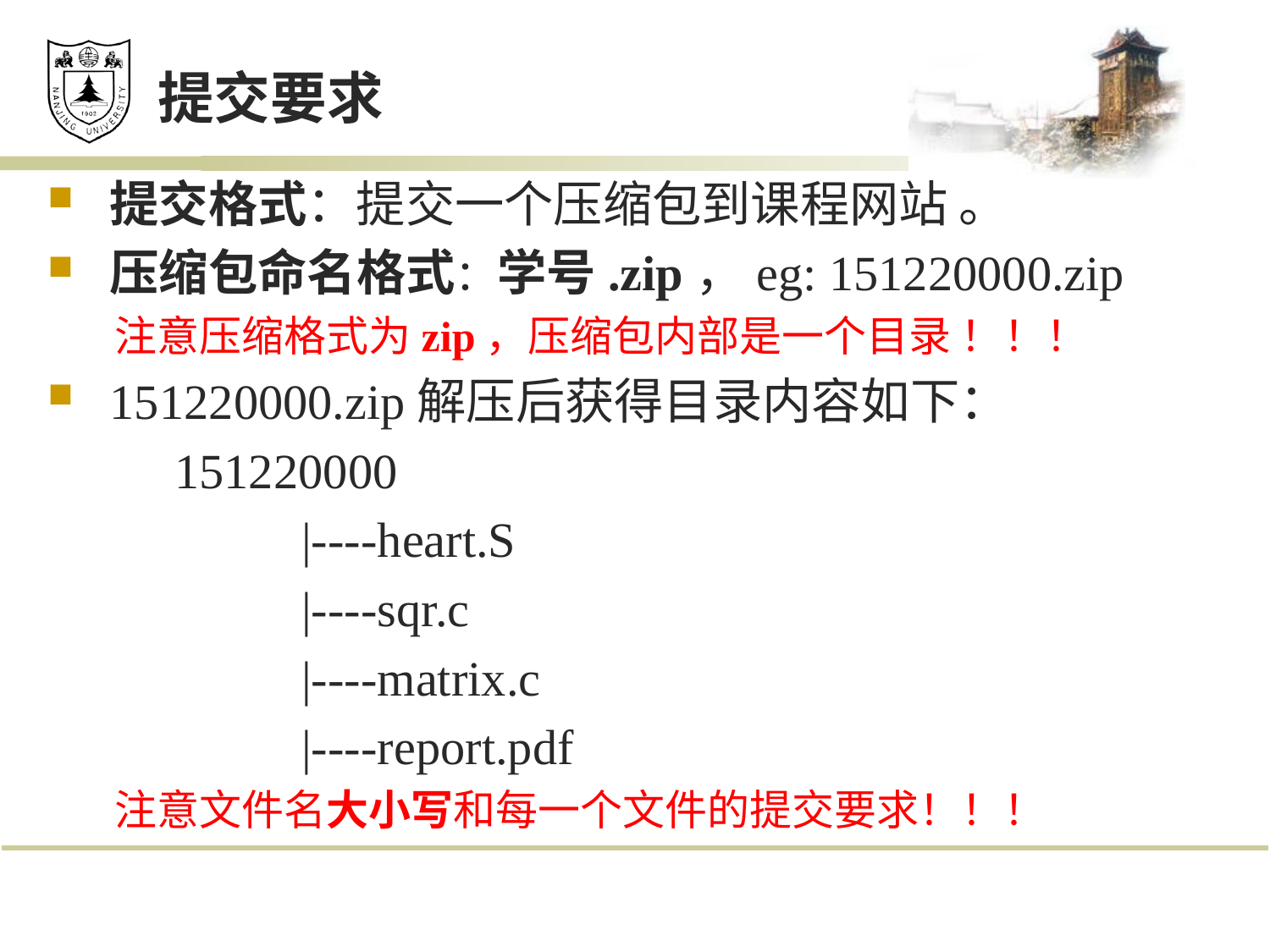

# 提交要求
提交格式：提交一个压缩包到课程网站 。
压缩包命名格式：学号.zip，eg: 151220000.zip
      注意压缩格式为zip，压缩包内部是一个目录 ！！！
151220000.zip解压后获得目录内容如下：
	151220000
		|----heart.S
		|----sqr.c
		|----matrix.c
		|----report.pdf
      注意文件名大小写和每一个文件的提交要求！！！